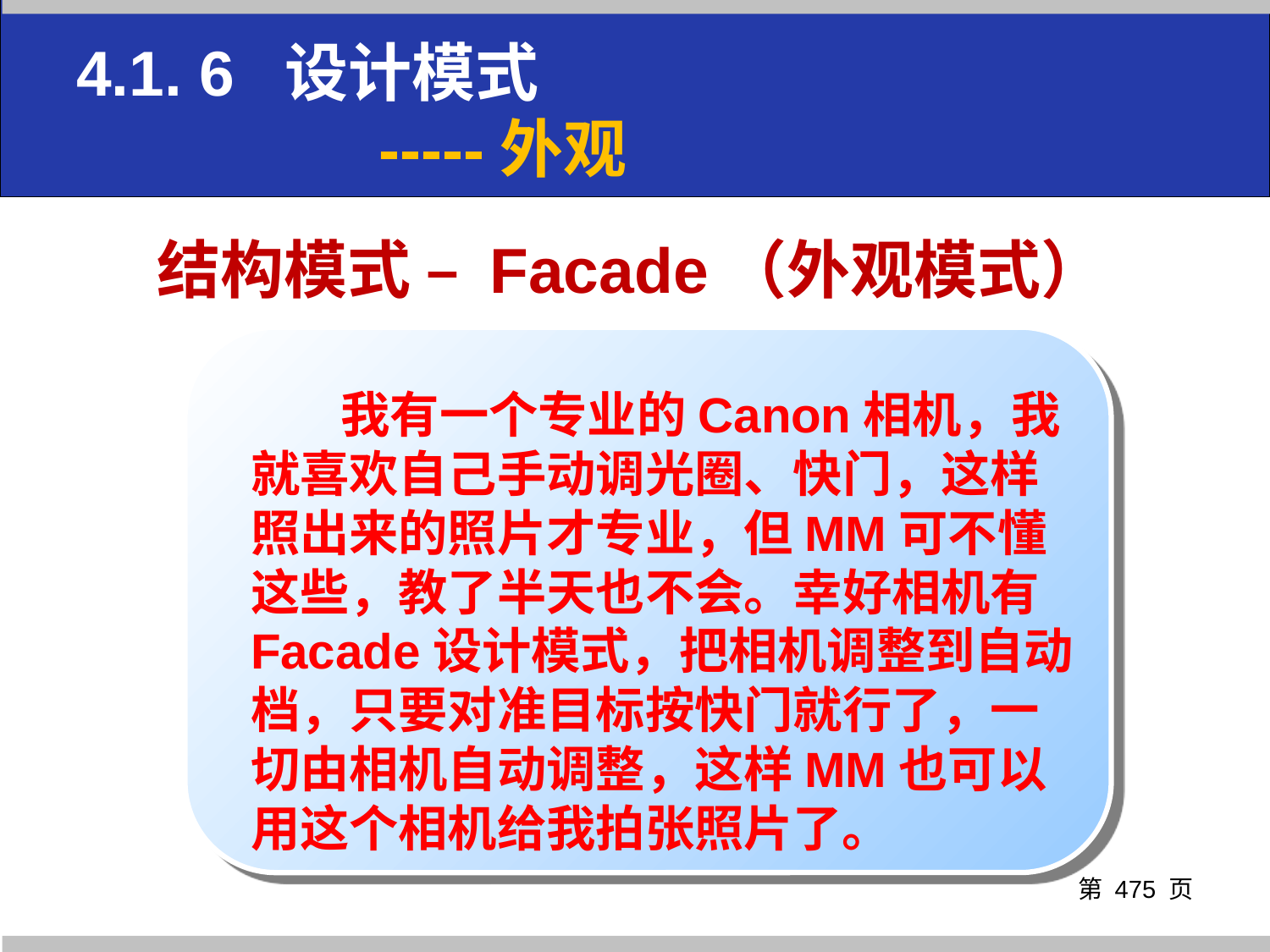

4.1. 6  设计模式
                    -----外观
# 结构模式 – Facade（外观模式）

       我有一个专业的Canon相机，我就喜欢自己手动调光圈、快门，这样照出来的照片才专业，但MM可不懂这些，教了半天也不会。幸好相机有Facade设计模式，把相机调整到自动档，只要对准目标按快门就行了，一切由相机自动调整，这样MM也可以用这个相机给我拍张照片了。
第 475 页